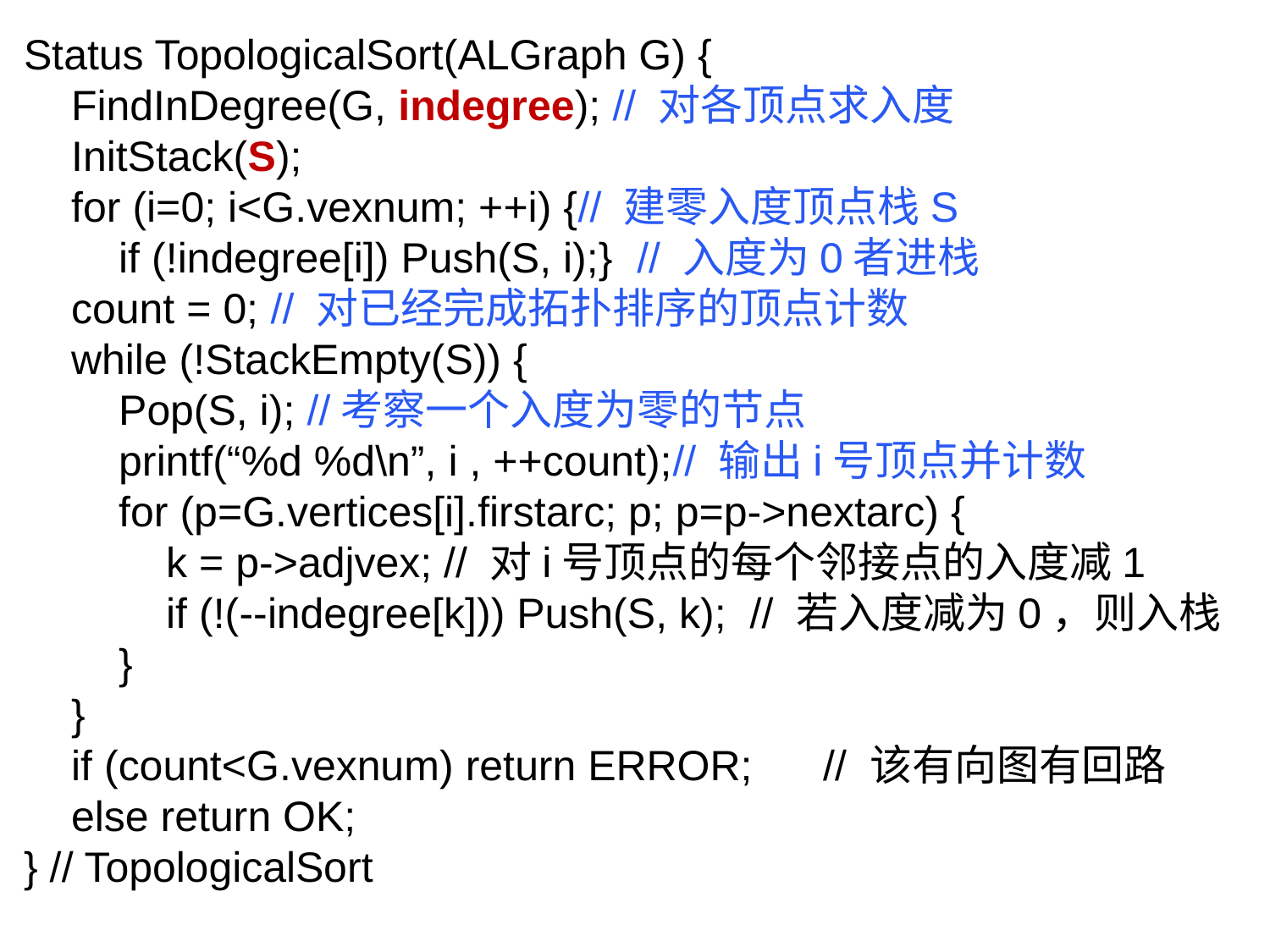

Status TopologicalSort(ALGraph G) {
    FindInDegree(G, indegree); // 对各顶点求入度
    InitStack(S);
    for (i=0; i<G.vexnum; ++i) {// 建零入度顶点栈S
        if (!indegree[i]) Push(S, i);}  // 入度为0者进栈
    count = 0; // 对已经完成拓扑排序的顶点计数
    while (!StackEmpty(S)) {
        Pop(S, i); //考察一个入度为零的节点
        printf(“%d %d\n”, i , ++count);// 输出i号顶点并计数
        for (p=G.vertices[i].firstarc; p; p=p->nextarc) {
            k = p->adjvex; // 对i号顶点的每个邻接点的入度减1
            if (!(--indegree[k])) Push(S, k);  // 若入度减为0，则入栈
        }
    }
    if (count<G.vexnum) return ERROR;      // 该有向图有回路
    else return OK;
} // TopologicalSort